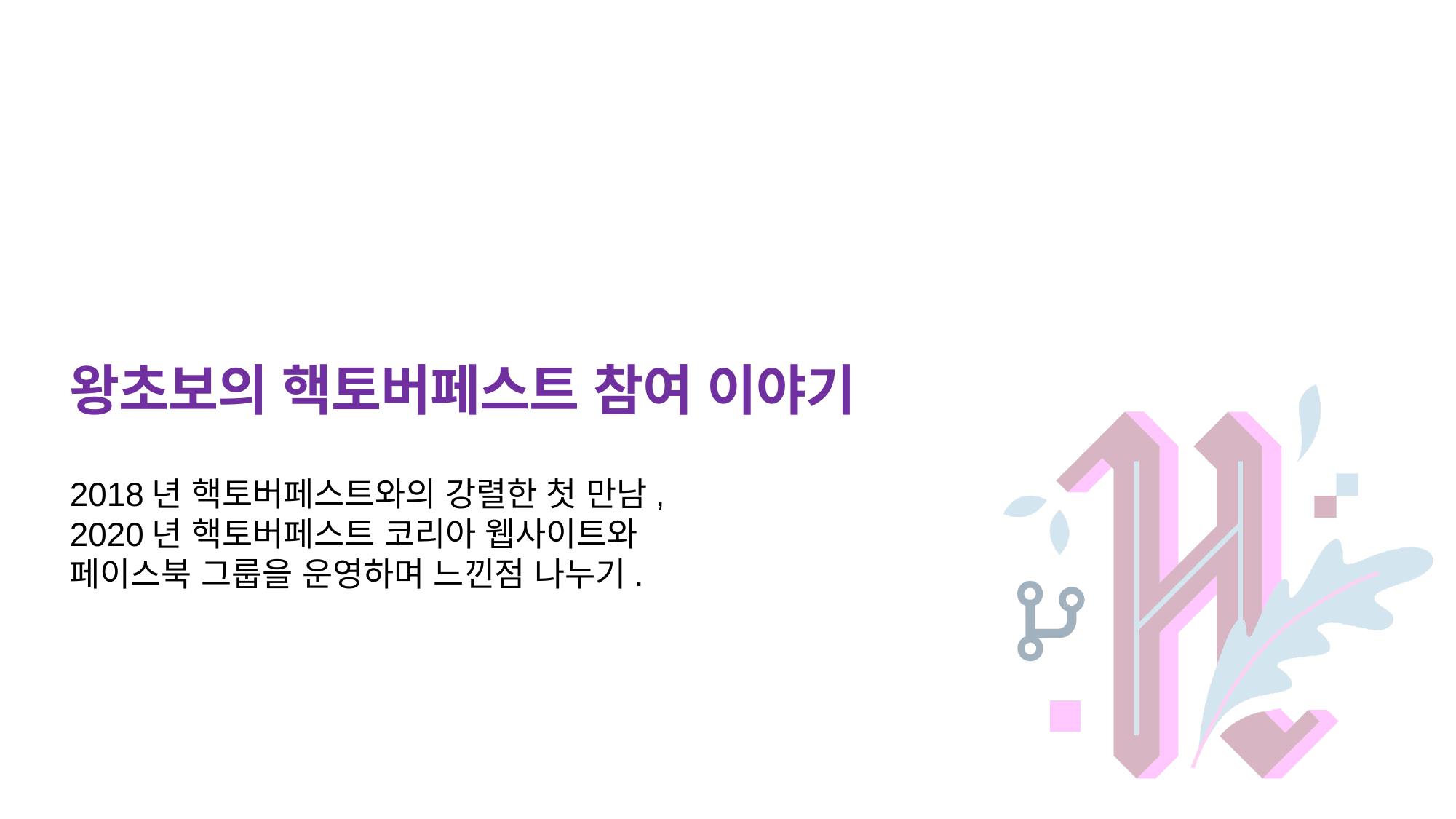

# 왕초보의 핵토버페스트 참여 이야기
2018년 핵토버페스트와의 강렬한 첫 만남,
2020년 핵토버페스트 코리아 웹사이트와
페이스북 그룹을 운영하며 느낀점 나누기.